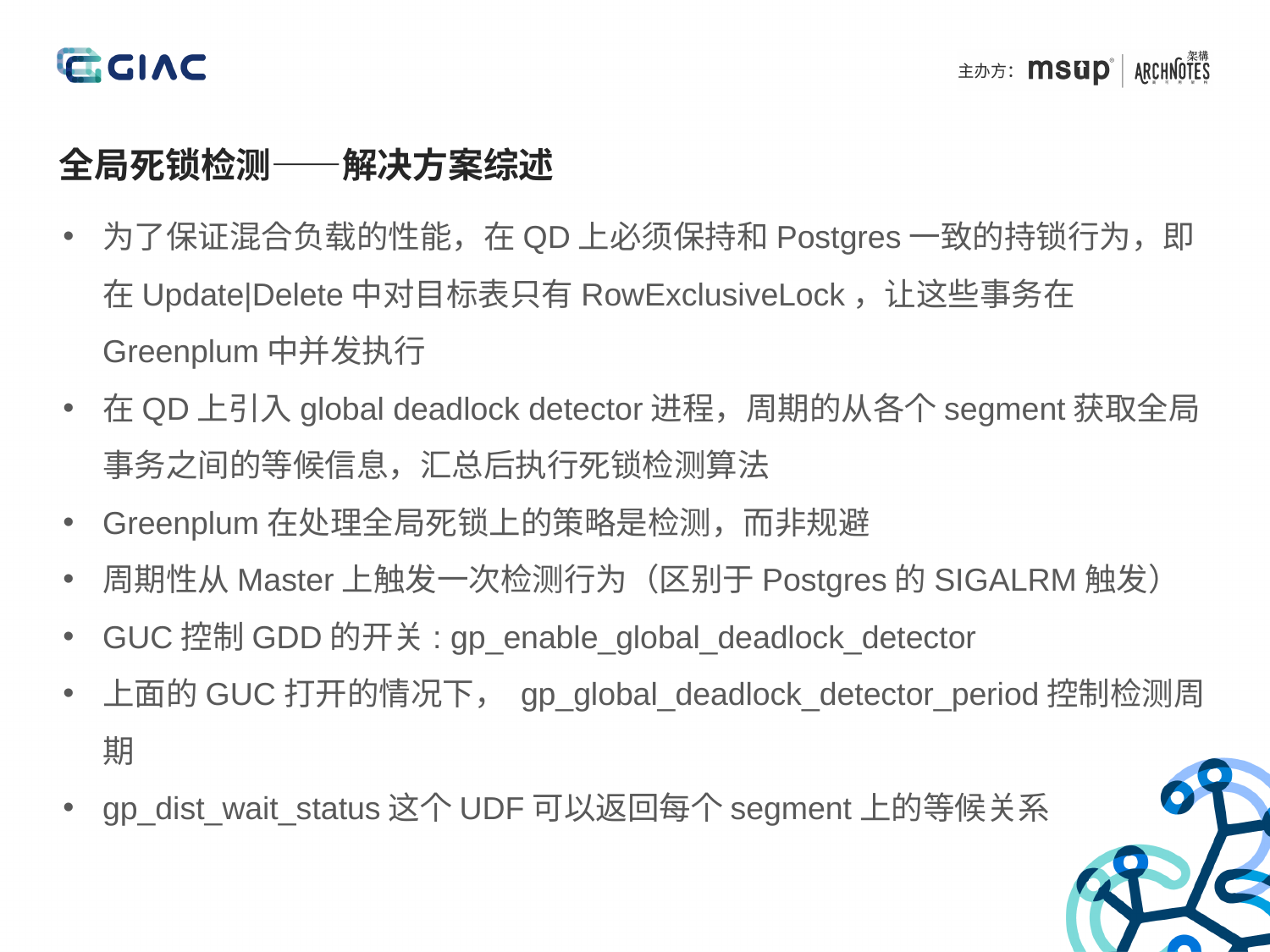

全局死锁检测——解决方案综述
为了保证混合负载的性能，在QD上必须保持和Postgres一致的持锁行为，即在Update|Delete中对目标表只有RowExclusiveLock，让这些事务在Greenplum中并发执行
在QD上引入global deadlock detector进程，周期的从各个segment获取全局事务之间的等候信息，汇总后执行死锁检测算法
Greenplum在处理全局死锁上的策略是检测，而非规避
周期性从Master上触发一次检测行为（区别于Postgres的SIGALRM触发）
GUC控制GDD的开关: gp_enable_global_deadlock_detector
上面的GUC打开的情况下， gp_global_deadlock_detector_period控制检测周期
gp_dist_wait_status这个UDF可以返回每个segment上的等候关系